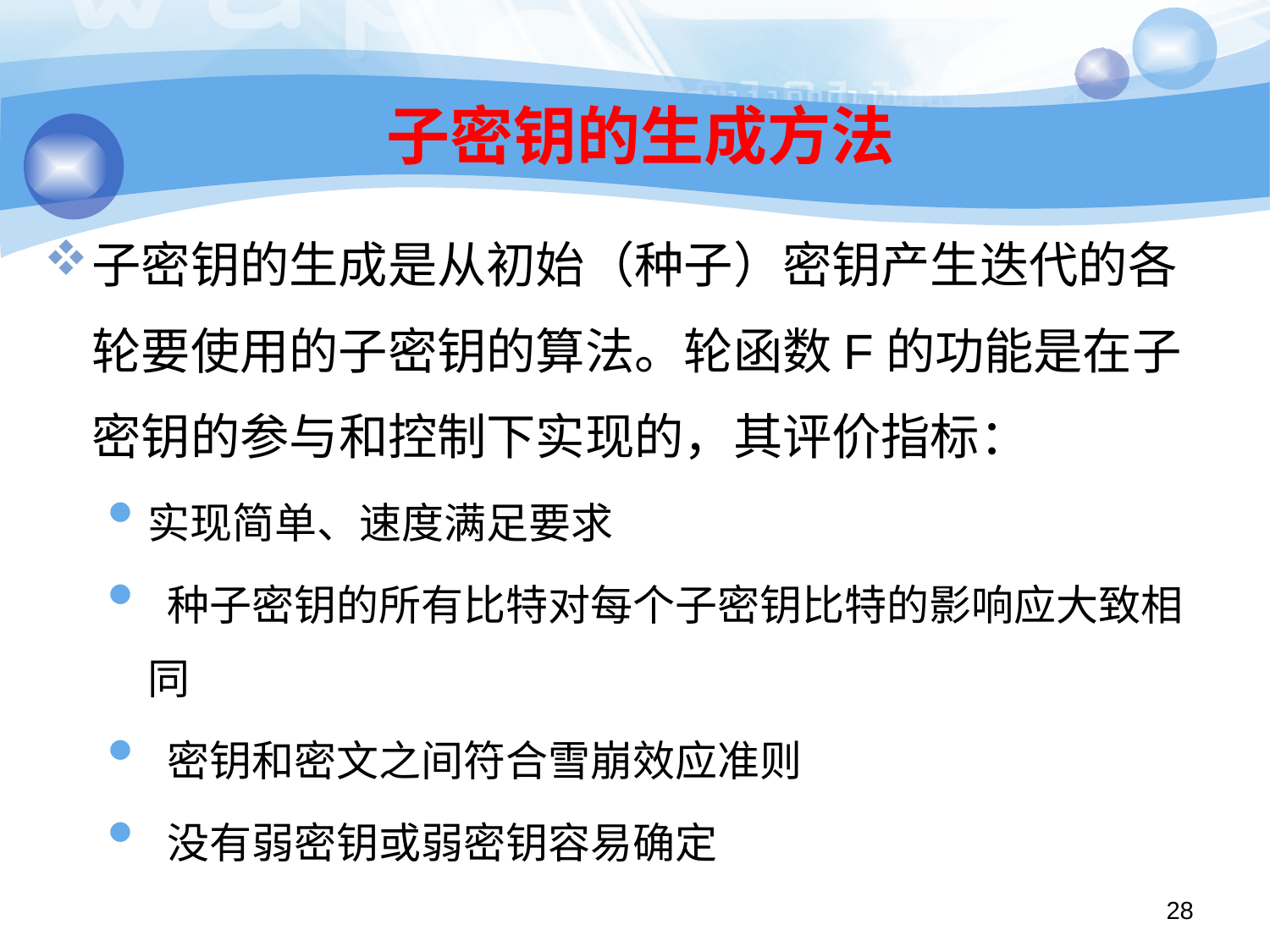

# 子密钥的生成方法
子密钥的生成是从初始（种子）密钥产生迭代的各轮要使用的子密钥的算法。轮函数F的功能是在子密钥的参与和控制下实现的，其评价指标：
实现简单、速度满足要求
 种子密钥的所有比特对每个子密钥比特的影响应大致相同
 密钥和密文之间符合雪崩效应准则
 没有弱密钥或弱密钥容易确定
28